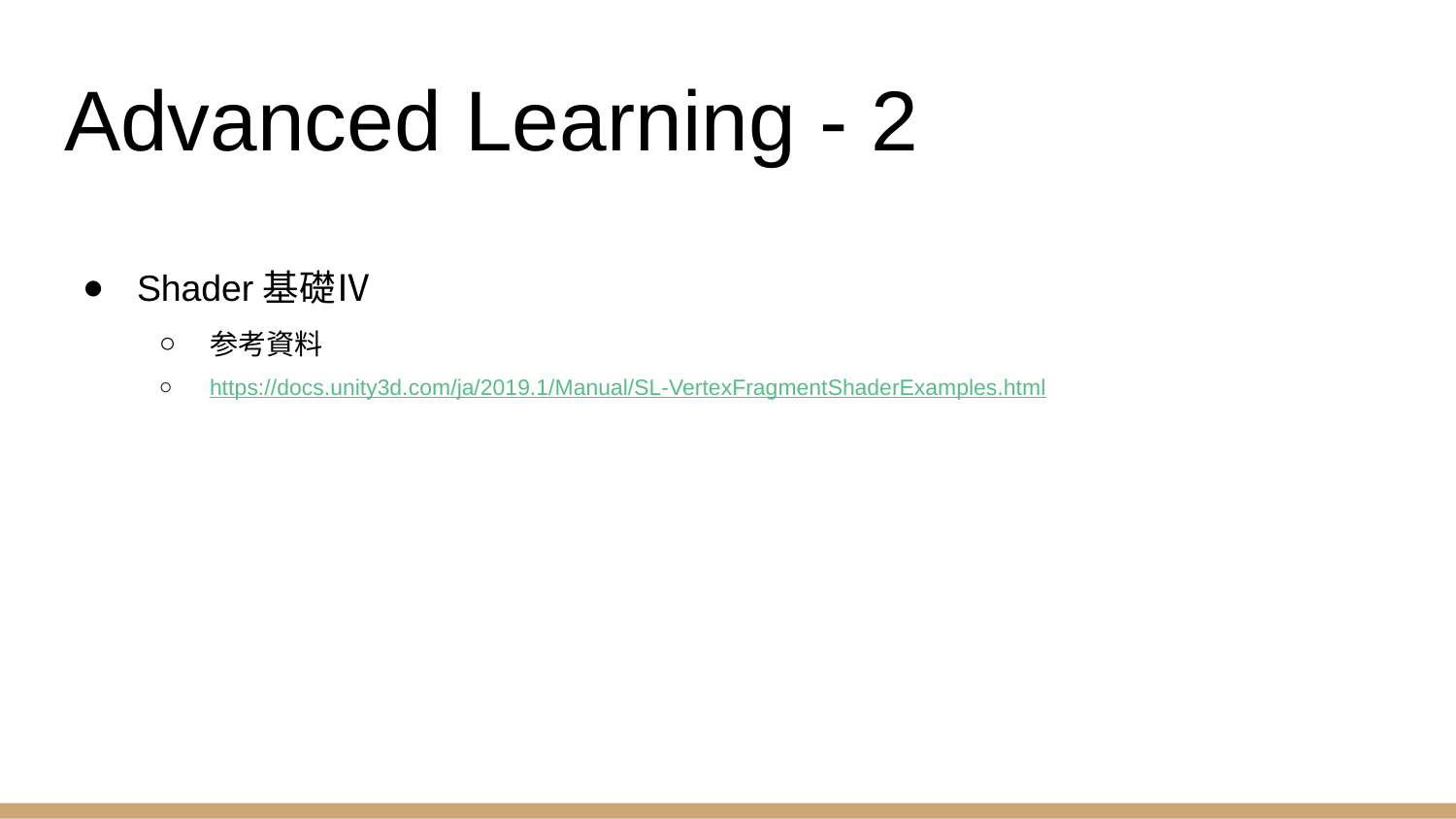

# Advanced Learning - 2
Shader基礎Ⅳ
参考資料
https://docs.unity3d.com/ja/2019.1/Manual/SL-VertexFragmentShaderExamples.html